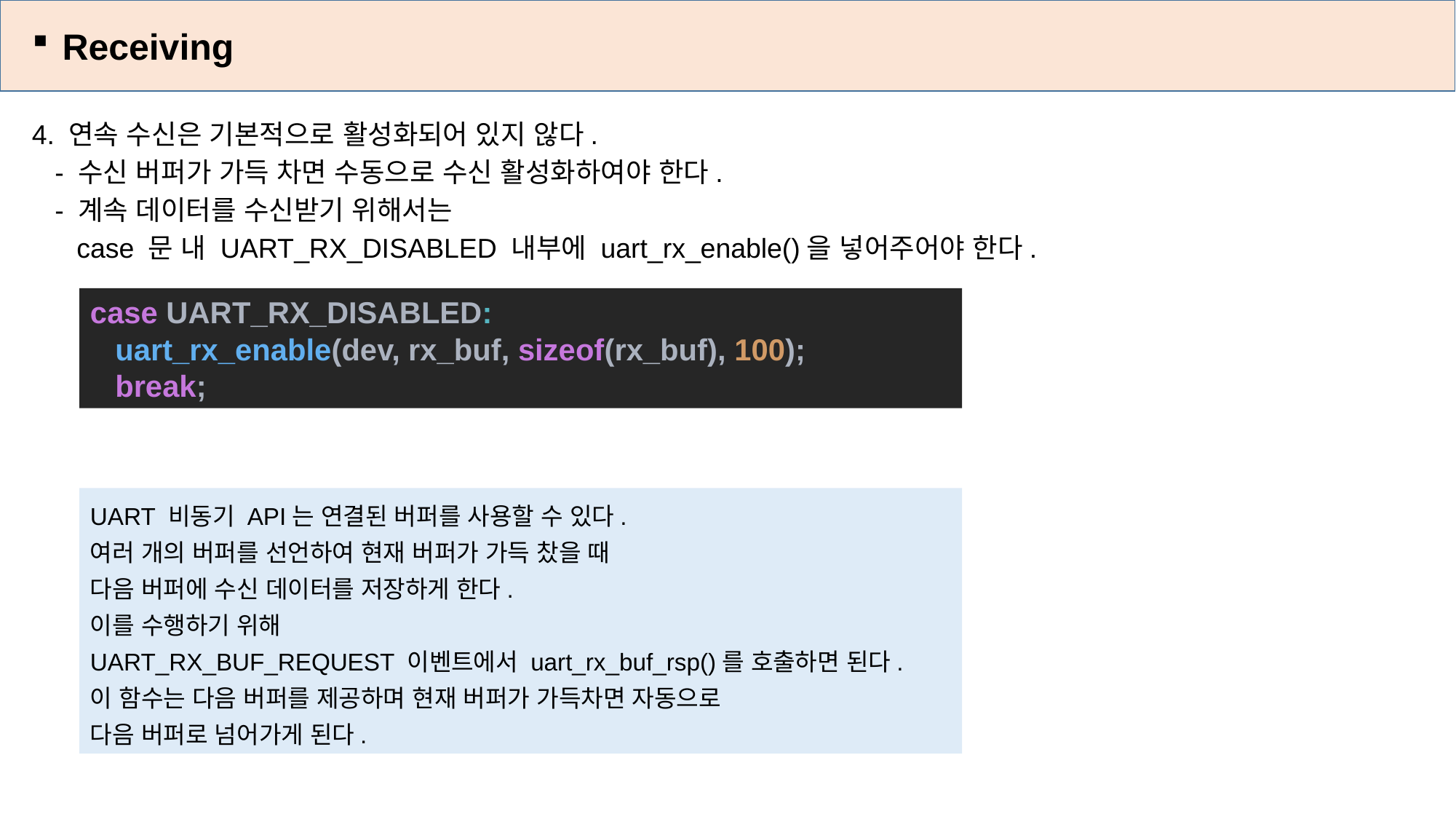

Receiving
4. 연속 수신은 기본적으로 활성화되어 있지 않다.
   - 수신 버퍼가 가득 차면 수동으로 수신 활성화하여야 한다.
   - 계속 데이터를 수신받기 위해서는
     case 문 내 UART_RX_DISABLED 내부에 uart_rx_enable()을 넣어주어야 한다.
case UART_RX_DISABLED:
   uart_rx_enable(dev, rx_buf, sizeof(rx_buf), 100);
   break;
UART 비동기 API는 연결된 버퍼를 사용할 수 있다.
여러 개의 버퍼를 선언하여 현재 버퍼가 가득 찼을 때
다음 버퍼에 수신 데이터를 저장하게 한다.
이를 수행하기 위해
UART_RX_BUF_REQUEST 이벤트에서 uart_rx_buf_rsp()를 호출하면 된다.
이 함수는 다음 버퍼를 제공하며 현재 버퍼가 가득차면 자동으로
다음 버퍼로 넘어가게 된다.